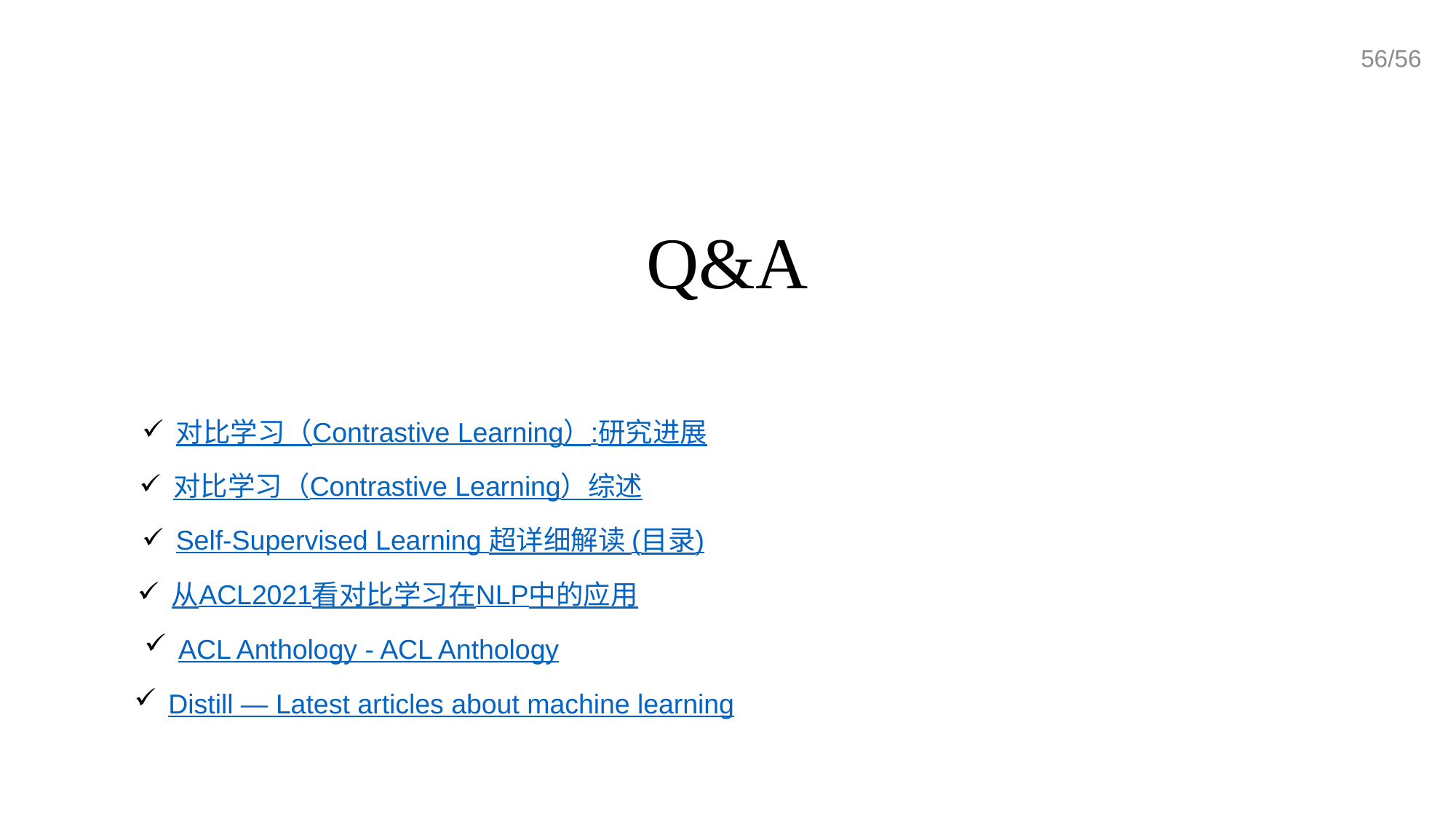

56/56
对比学习（Contrastive Learning）:研究进展
对比学习（Contrastive Learning）综述
Self-Supervised Learning 超详细解读 (目录)
从ACL2021看对比学习在NLP中的应用
ACL Anthology - ACL Anthology
Distill — Latest articles about machine learning